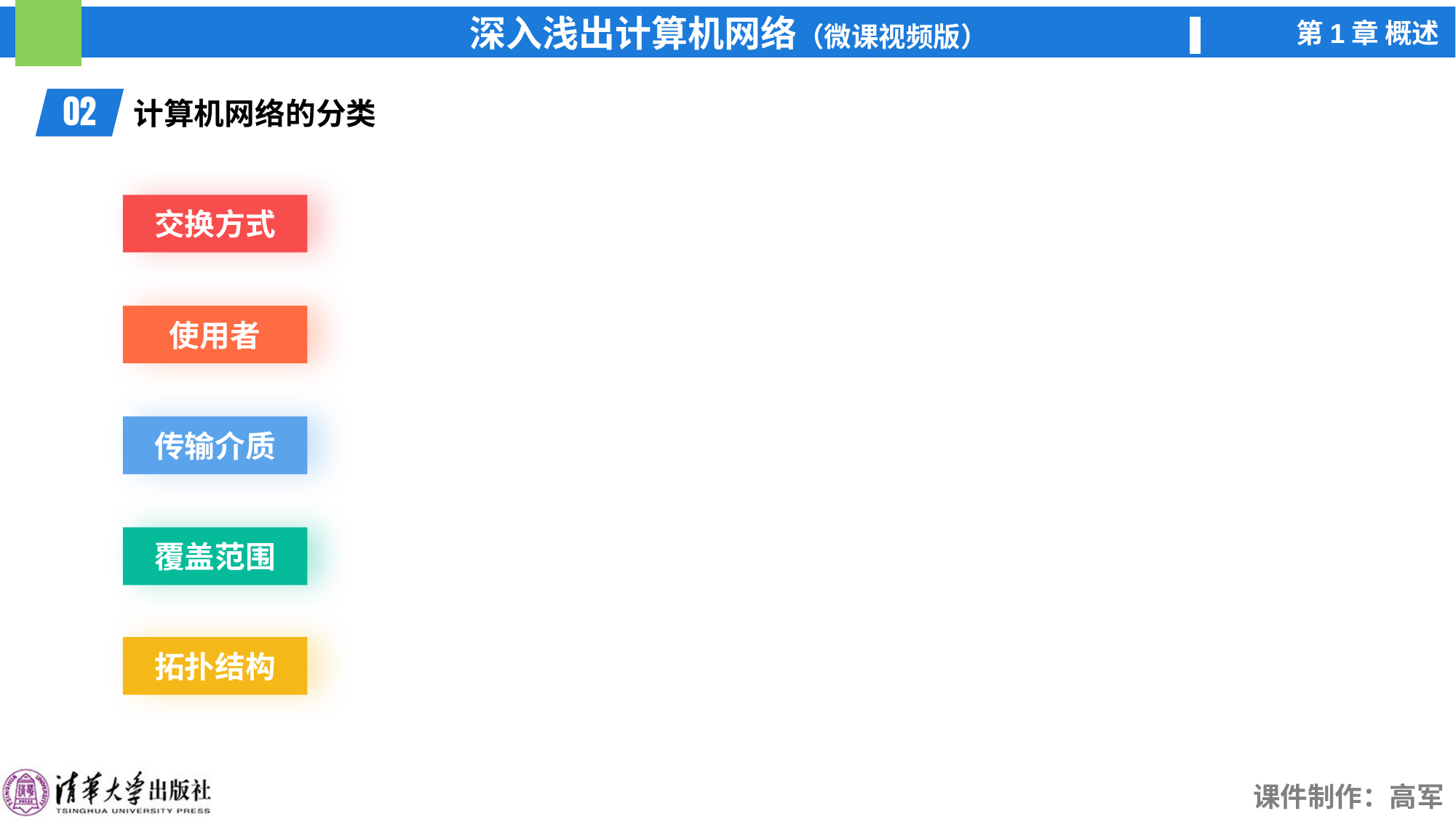

02
计算机网络的分类
交换方式
使用者
传输介质
覆盖范围
拓扑结构